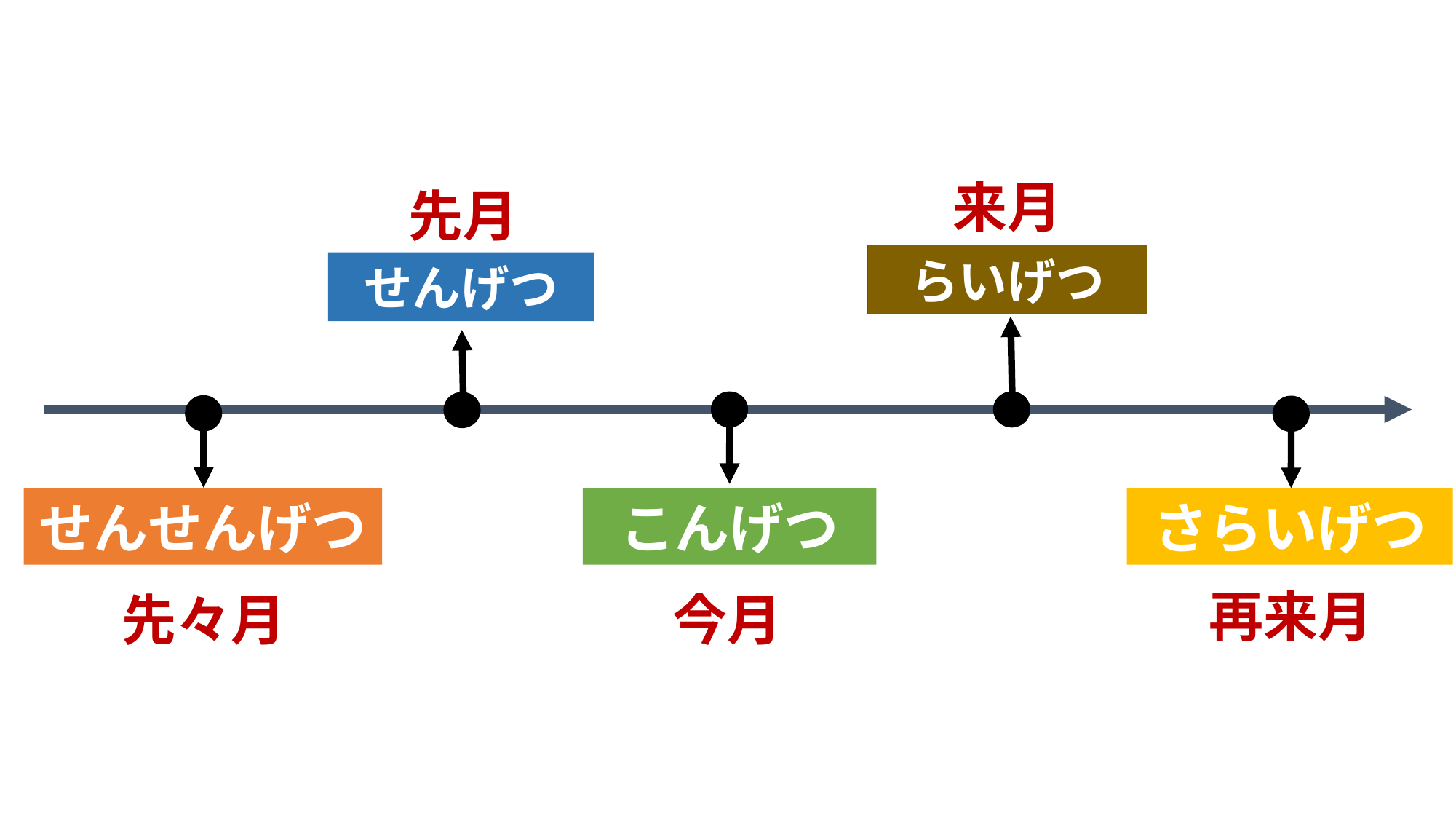

来月
先月
らいげつ
せんげつ

せんせんげつ
こんげつ
さらいげつ
再来月
先々月
今月